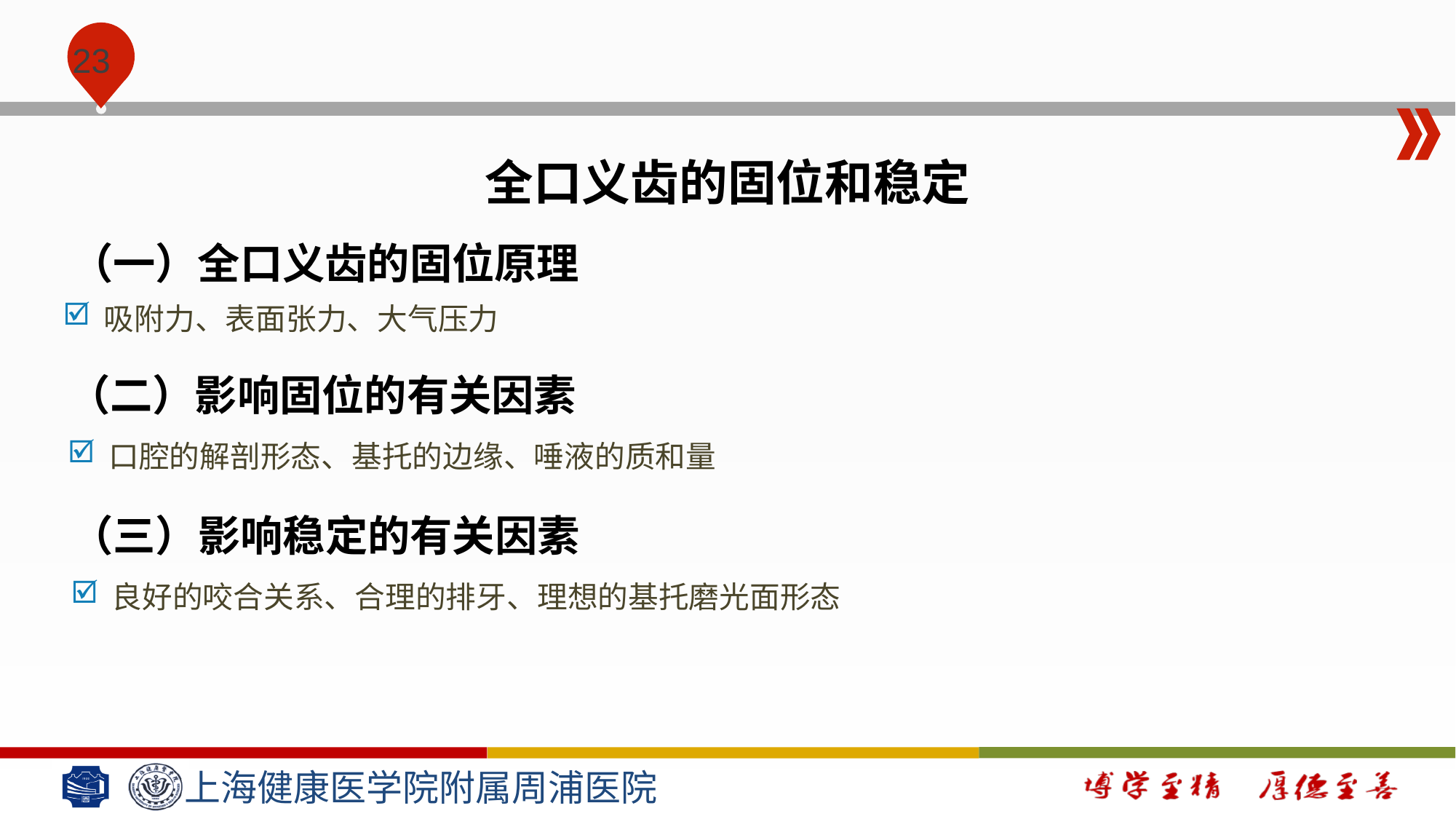

#
全口义齿的固位和稳定
（一）全口义齿的固位原理
吸附力、表面张力、大气压力

（二）影响固位的有关因素
口腔的解剖形态、基托的边缘、唾液的质和量

（三）影响稳定的有关因素
良好的咬合关系、合理的排牙、理想的基托磨光面形态